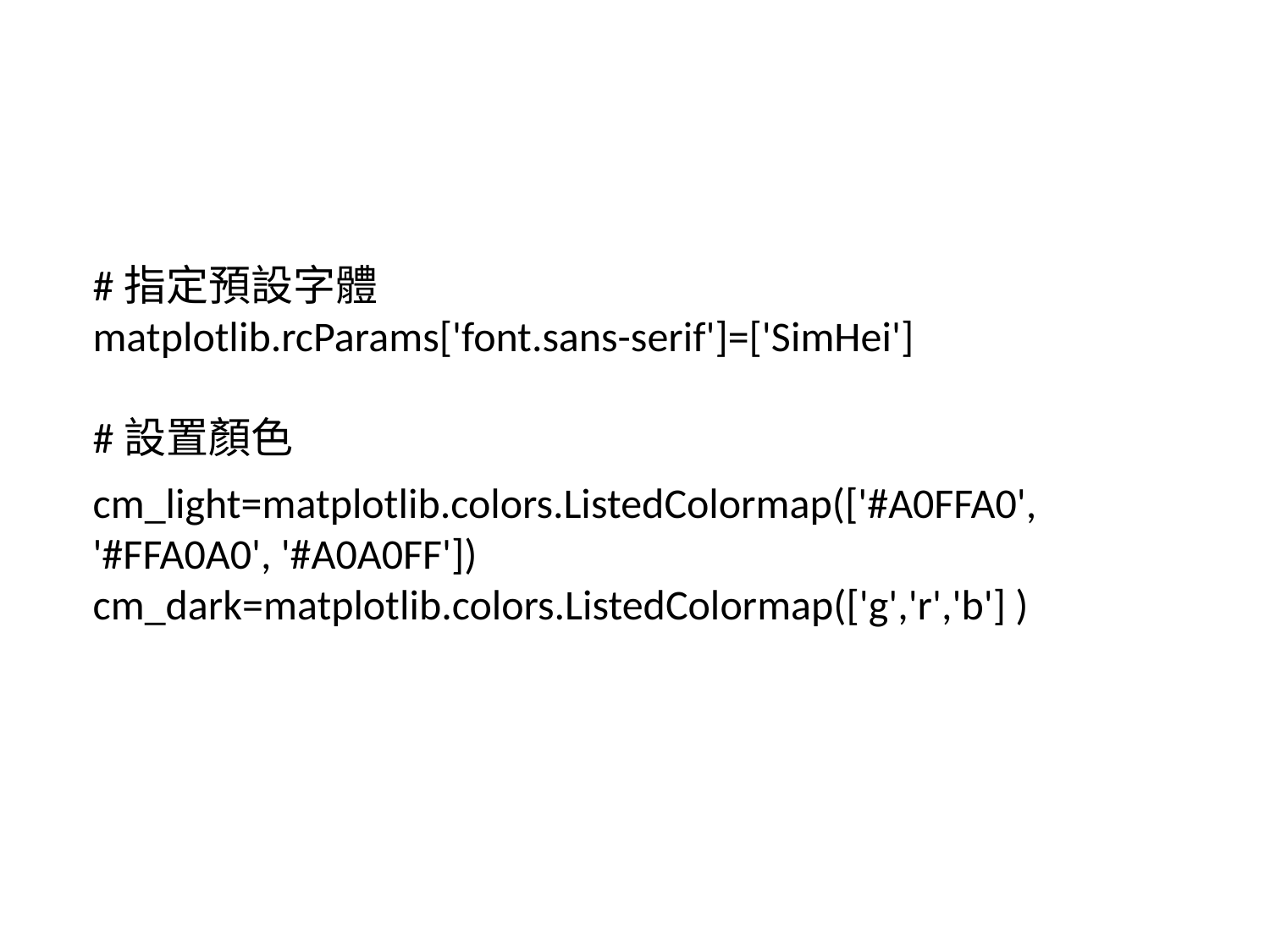

#指定預設字體
matplotlib.rcParams['font.sans-serif']=['SimHei']

#設置顏色
cm_light=matplotlib.colors.ListedColormap(['#A0FFA0', '#FFA0A0', '#A0A0FF'])
cm_dark=matplotlib.colors.ListedColormap(['g','r','b'] )